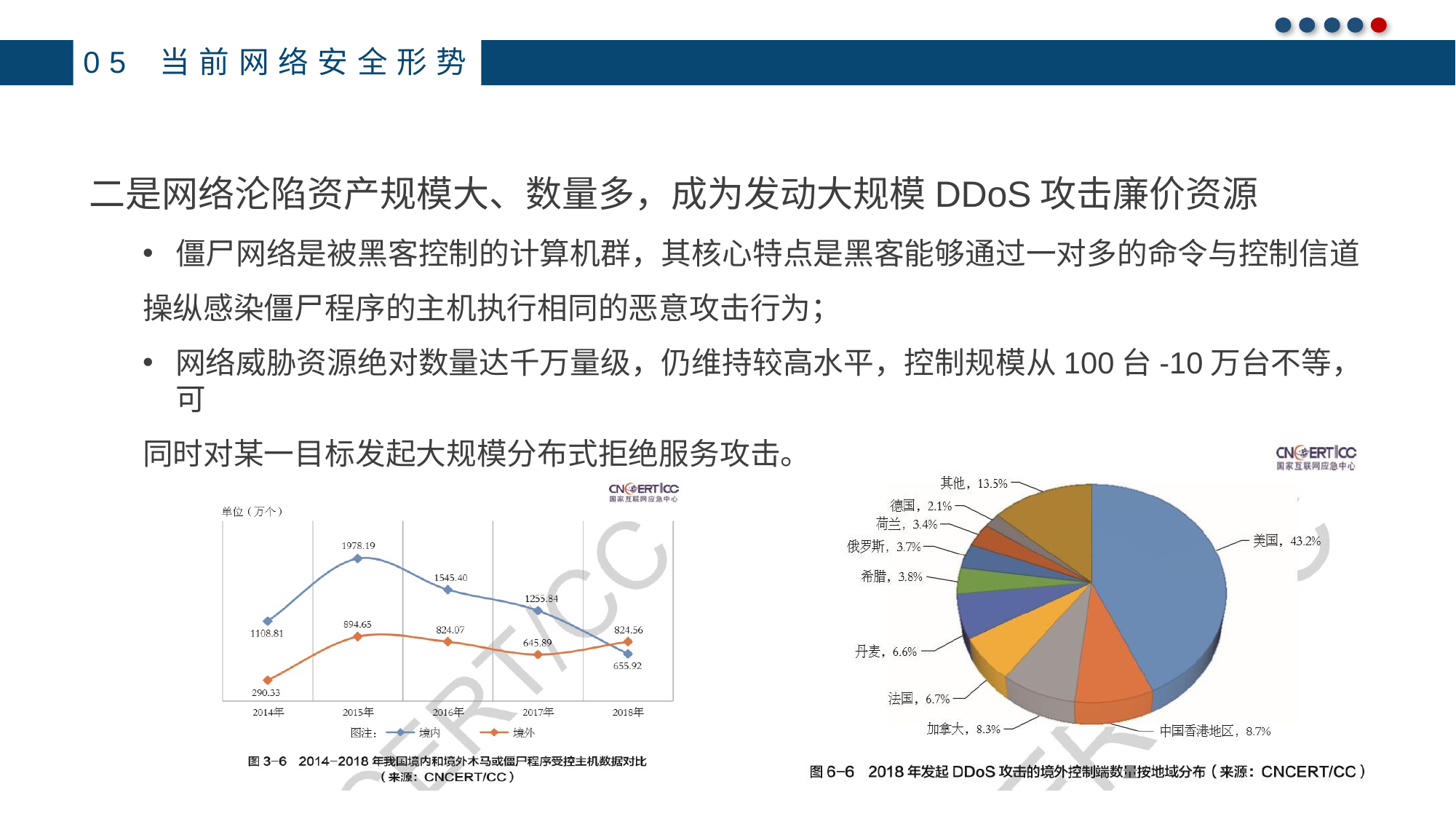

05 当前网络安全形势

二是网络沦陷资产规模大、数量多，成为发动大规模DDoS攻击廉价资源
僵尸网络是被黑客控制的计算机群，其核心特点是黑客能够通过一对多的命令与控制信道
操纵感染僵尸程序的主机执行相同的恶意攻击行为；
网络威胁资源绝对数量达千万量级，仍维持较高水平，控制规模从100台-10万台不等，可
同时对某一目标发起大规模分布式拒绝服务攻击。

68